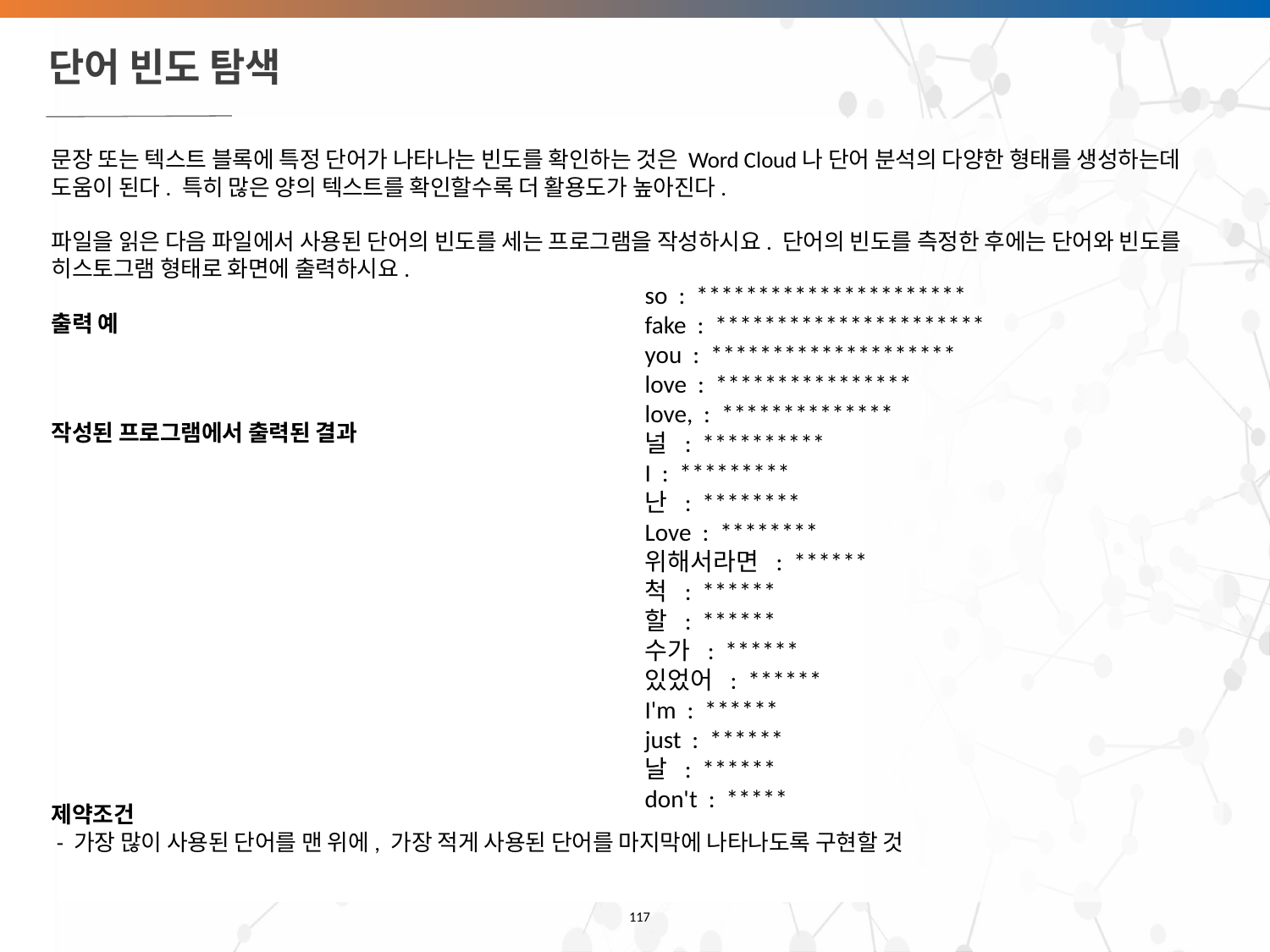

# 단어 빈도 탐색
문장 또는 텍스트 블록에 특정 단어가 나타나는 빈도를 확인하는 것은 Word Cloud나 단어 분석의 다양한 형태를 생성하는데 도움이 된다. 특히 많은 양의 텍스트를 확인할수록 더 활용도가 높아진다.

파일을 읽은 다음 파일에서 사용된 단어의 빈도를 세는 프로그램을 작성하시요. 단어의 빈도를 측정한 후에는 단어와 빈도를 히스토그램 형태로 화면에 출력하시요.

출력 예

작성된 프로그램에서 출력된 결과

제약조건
 - 가장 많이 사용된 단어를 맨 위에, 가장 적게 사용된 단어를 마지막에 나타나도록 구현할 것

so  :  **********************
fake  :  **********************
you  :  ********************
love  :  ****************
love,  :  **************
널  :  **********
I  :  *********
난  :  ********
Love  :  ********
위해서라면  :  ******
척  :  ******
할  :  ******
수가  :  ******
있었어  :  ******
I'm  :  ******
just  :  ******
날  :  ******
don't  :  *****
117